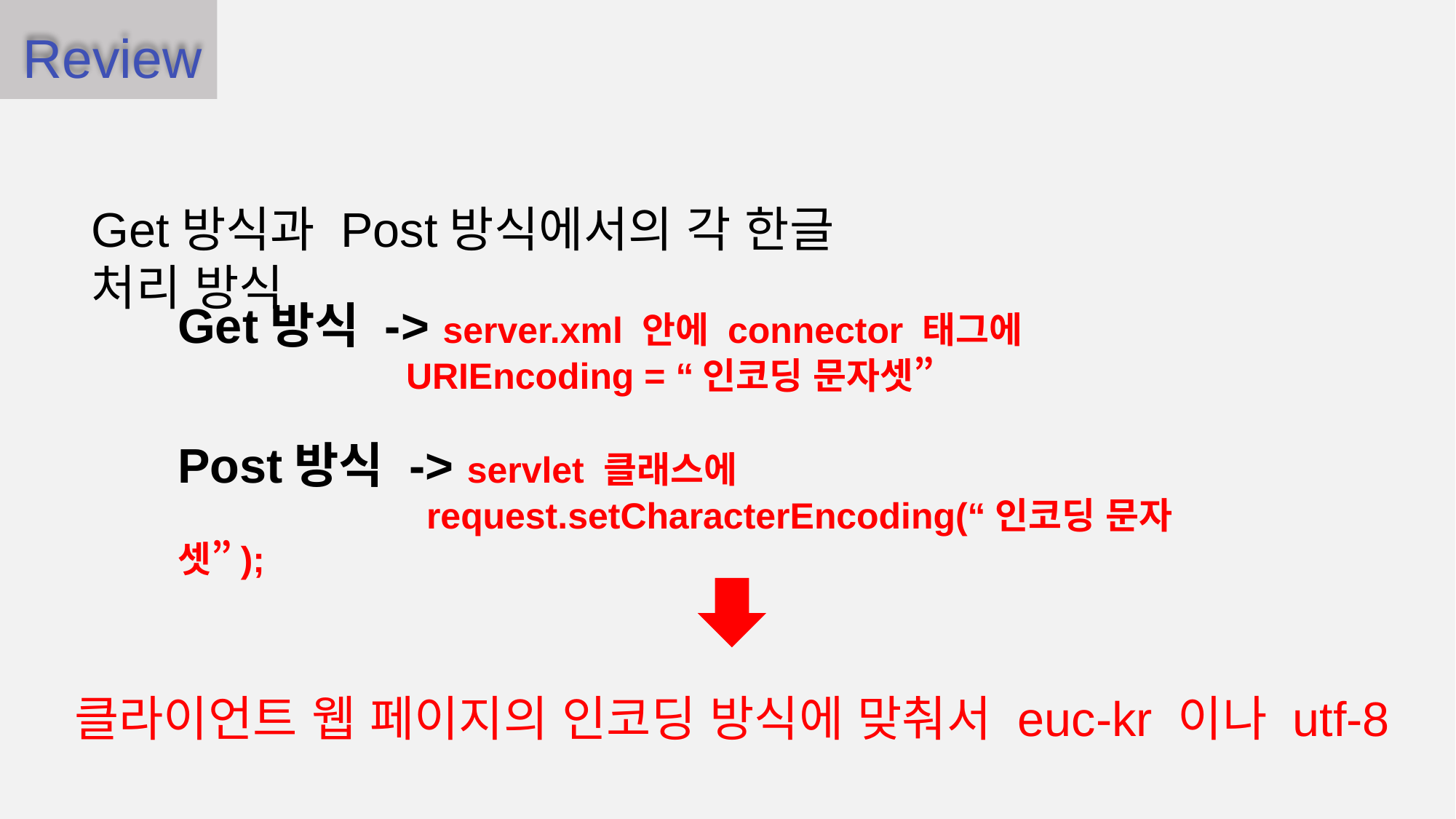

Review
Get방식과 Post방식에서의 각 한글 처리 방식
Get방식 -> server.xml 안에 connector 태그에
		 URIEncoding = “인코딩 문자셋”
Post방식 -> servlet 클래스에
		   request.setCharacterEncoding(“인코딩 문자셋”);

클라이언트 웹 페이지의 인코딩 방식에 맞춰서 euc-kr 이나 utf-8